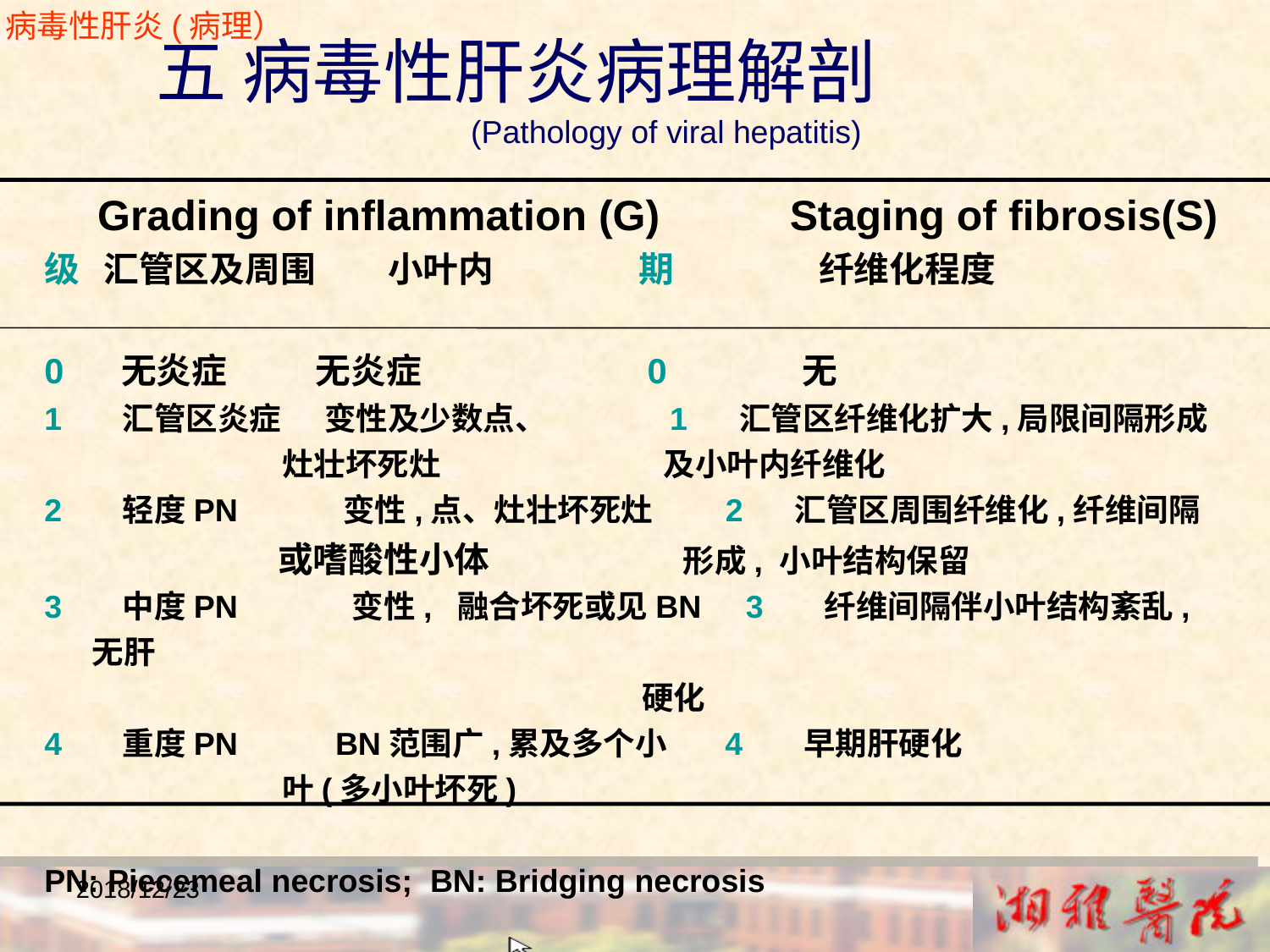

病毒性肝炎(病理）
      五 病毒性肝炎病理解剖
                                                (Pathology of viral hepatitis)

      Grading of inflammation (G)           Staging of fibrosis(S)
级   汇管区及周围         小叶内                  期                  纤维化程度

0     无炎症           无炎症                           0             无
1      汇管区炎症      变性及少数点、                1     汇管区纤维化扩大,局限间隔形成
                                灶壮坏死灶                               及小叶内纤维化
2      轻度PN           变性,点、灶壮坏死灶         2     汇管区周围纤维化,纤维间隔
                            或嗜酸性小体                        形成, 小叶结构保留
3      中度PN            变性,  融合坏死或见BN     3      纤维间隔伴小叶结构紊乱, 无肝
                                                                                  硬化
4      重度PN           BN范围广,累及多个小       4      早期肝硬化
                                叶(多小叶坏死)

PN: Piecemeal necrosis;  BN: Bridging necrosis

2018/12/23